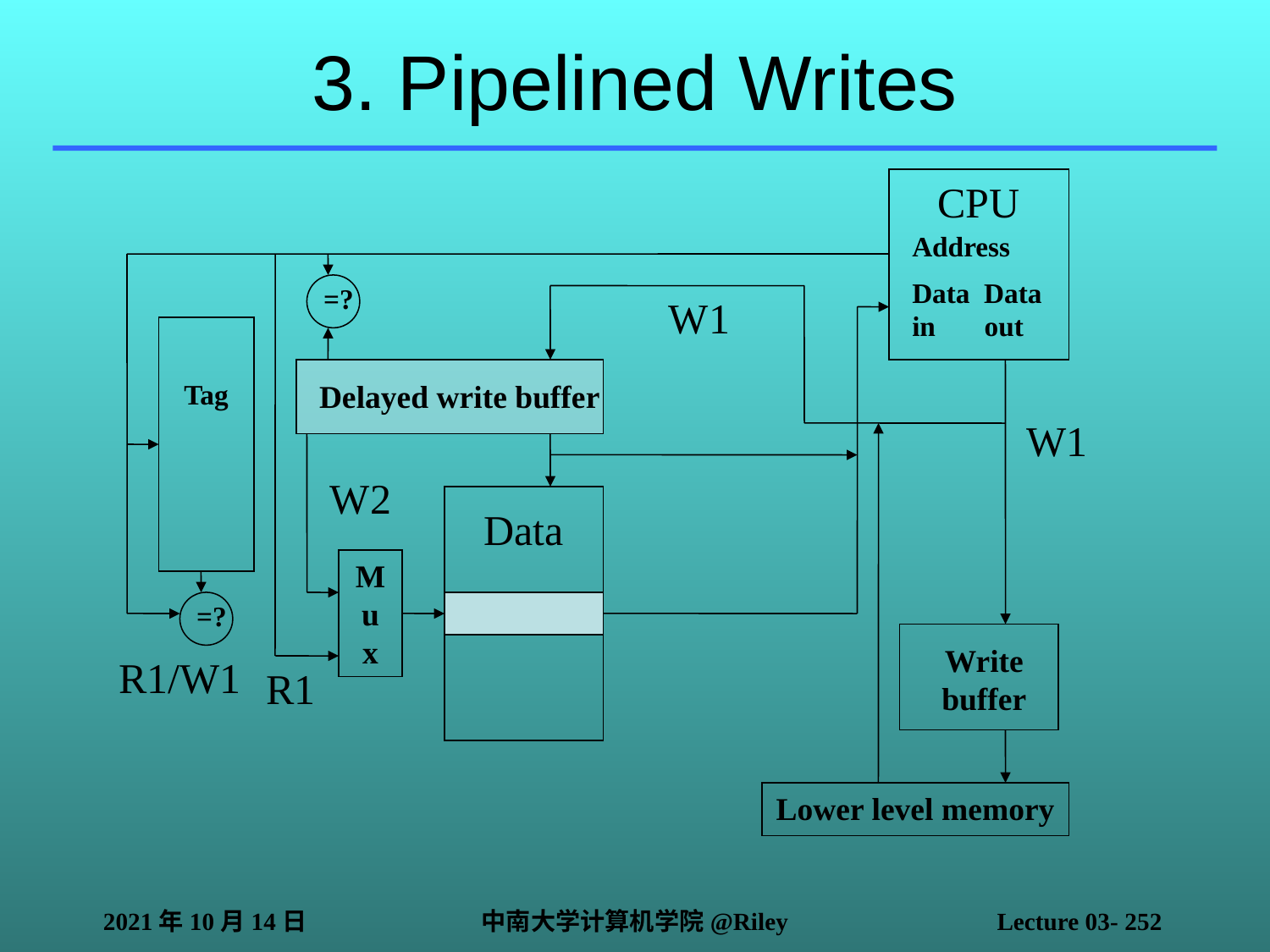

# 3. Pipelined Writes

CPU
Address
Data  Data
in       out

=?

W1

Tag
Delayed write buffer
W1

W2

Data
M
u
x

=?

Write buffer
R1/W1
R1

Lower level memory
2021年10月14日
中南大学计算机学院@Riley
Lecture 03- 252